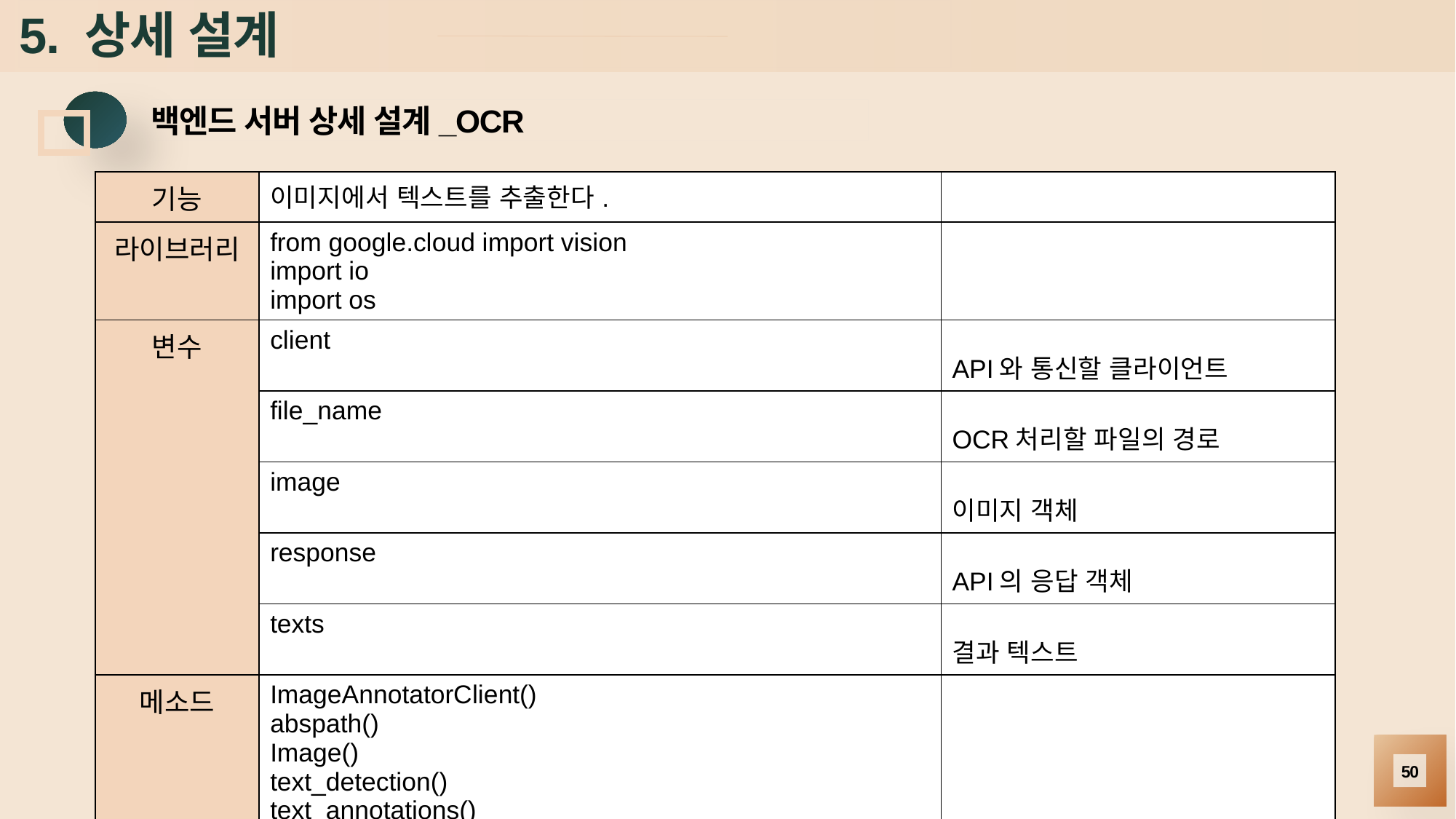

# 5. 상세 설계

백엔드 서버 상세 설계_OCR

| 기능 | 이미지에서 텍스트를 추출한다. |  |
| --- | --- | --- |
| 라이브러리 | from google.cloud import vision import io import os |  |
| 변수 | client | API와 통신할 클라이언트 |
|  | file\_name | OCR처리할 파일의 경로 |
|  | image | 이미지 객체 |
|  | response | API의 응답 객체 |
|  | texts | 결과 텍스트 |
| 메소드 | ImageAnnotatorClient() abspath() Image() text\_detection() text\_annotations() description() |  |
50